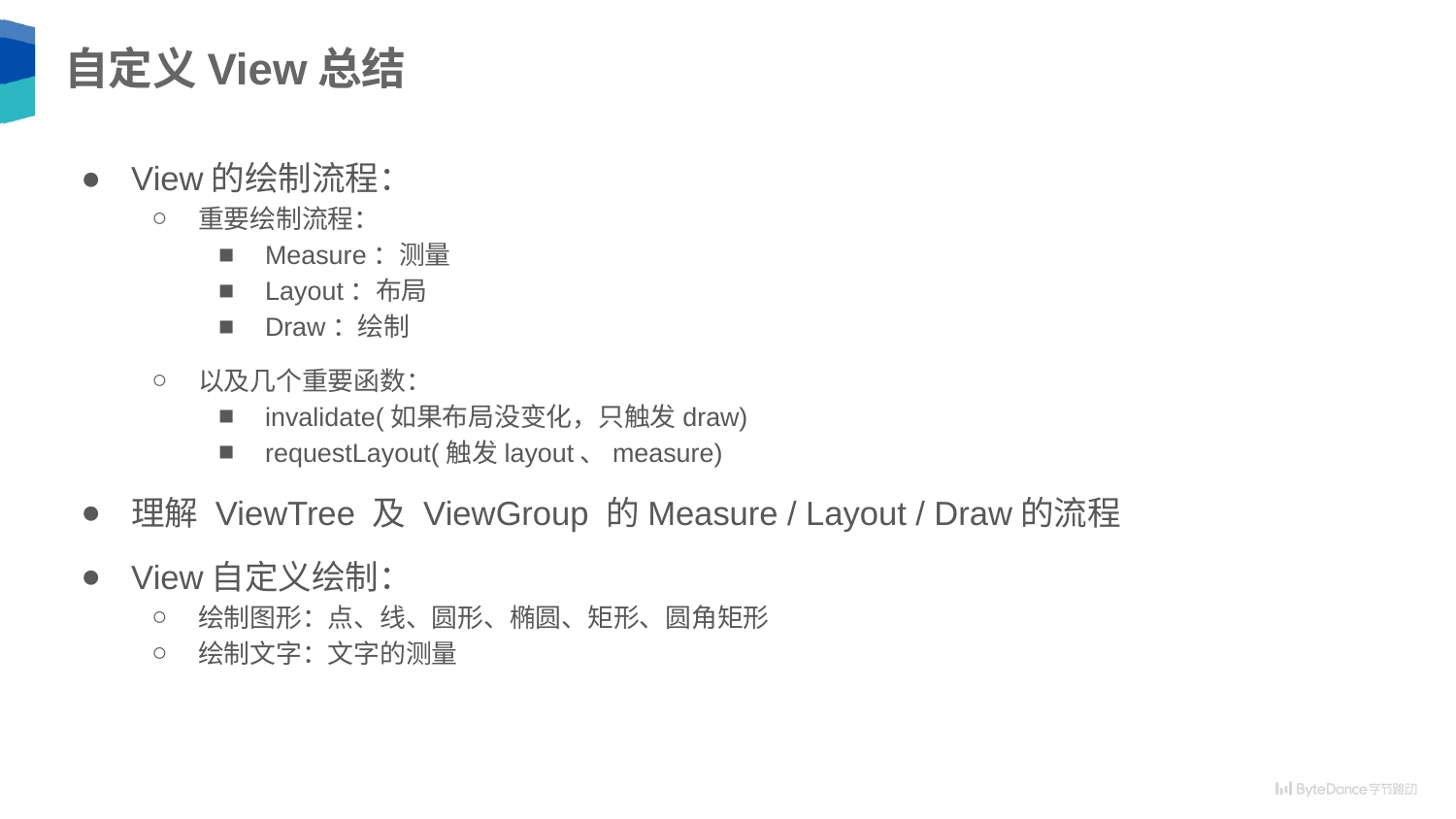

# 自定义View总结
View的绘制流程：
重要绘制流程：
Measure：测量
Layout：布局
Draw：绘制
以及几个重要函数：
invalidate(如果布局没变化，只触发draw)
requestLayout(触发layout、measure)
理解 ViewTree 及 ViewGroup 的Measure / Layout / Draw的流程
View自定义绘制：
绘制图形：点、线、圆形、椭圆、矩形、圆角矩形
绘制文字：文字的测量